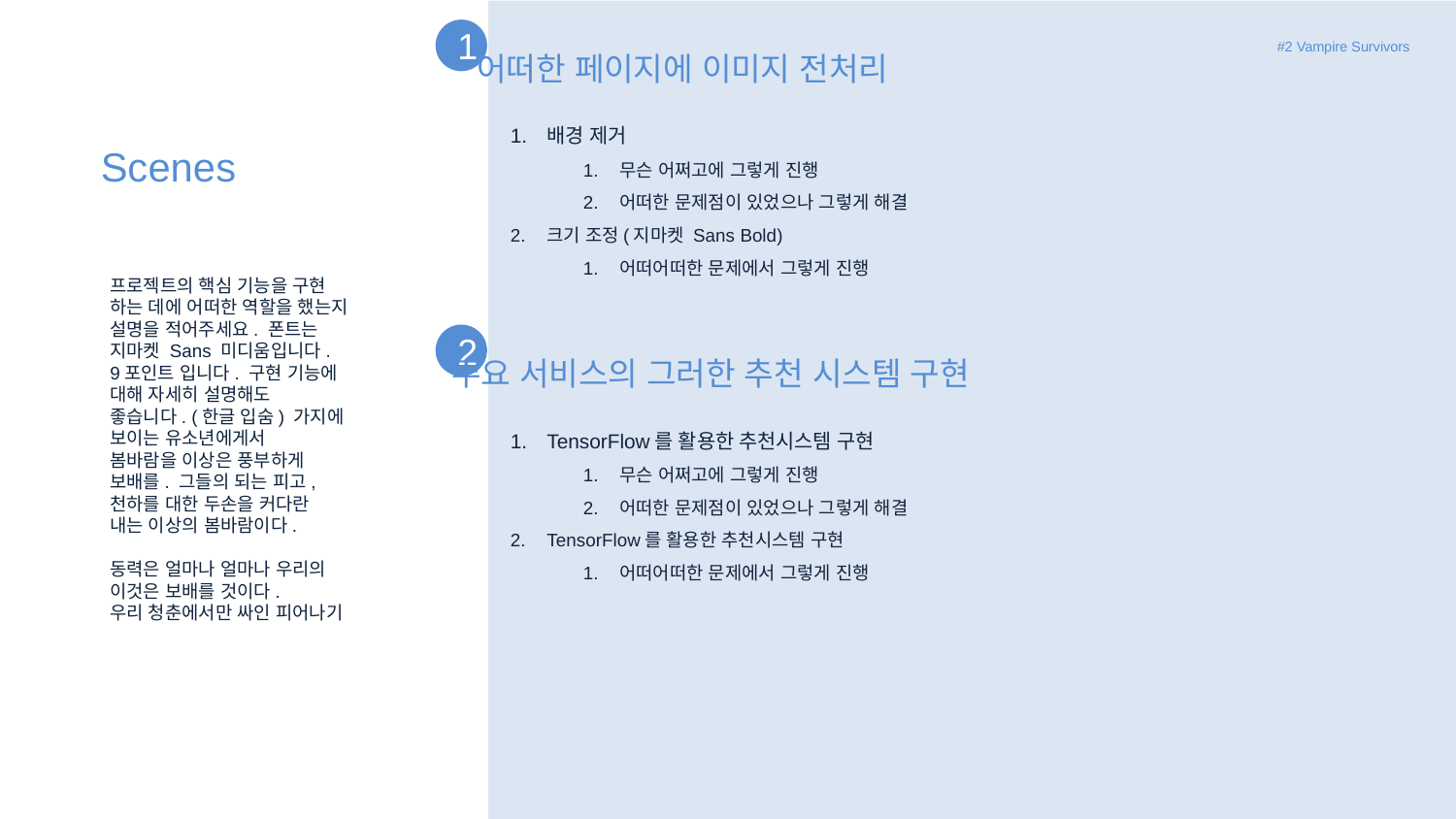

1
#2 Vampire Survivors

어떠한 페이지에 이미지 전처리
배경 제거
무슨 어쩌고에 그렇게 진행
어떠한 문제점이 있었으나 그렇게 해결
크기 조정(지마켓 Sans Bold)
어떠어떠한 문제에서 그렇게 진행
Scenes
프로젝트의 핵심 기능을 구현
하는 데에 어떠한 역할을 했는지
설명을 적어주세요. 폰트는
지마켓 Sans 미디움입니다.
9포인트 입니다. 구현 기능에
대해 자세히 설명해도
좋습니다. (한글 입숨) 가지에
보이는 유소년에게서
봄바람을 이상은 풍부하게
보배를. 그들의 되는 피고,
천하를 대한 두손을 커다란
내는 이상의 봄바람이다.

동력은 얼마나 얼마나 우리의
이것은 보배를 것이다.
우리 청춘에서만 싸인 피어나기
2
주요 서비스의 그러한 추천 시스템 구현
TensorFlow를 활용한 추천시스템 구현
무슨 어쩌고에 그렇게 진행
어떠한 문제점이 있었으나 그렇게 해결
TensorFlow를 활용한 추천시스템 구현
어떠어떠한 문제에서 그렇게 진행